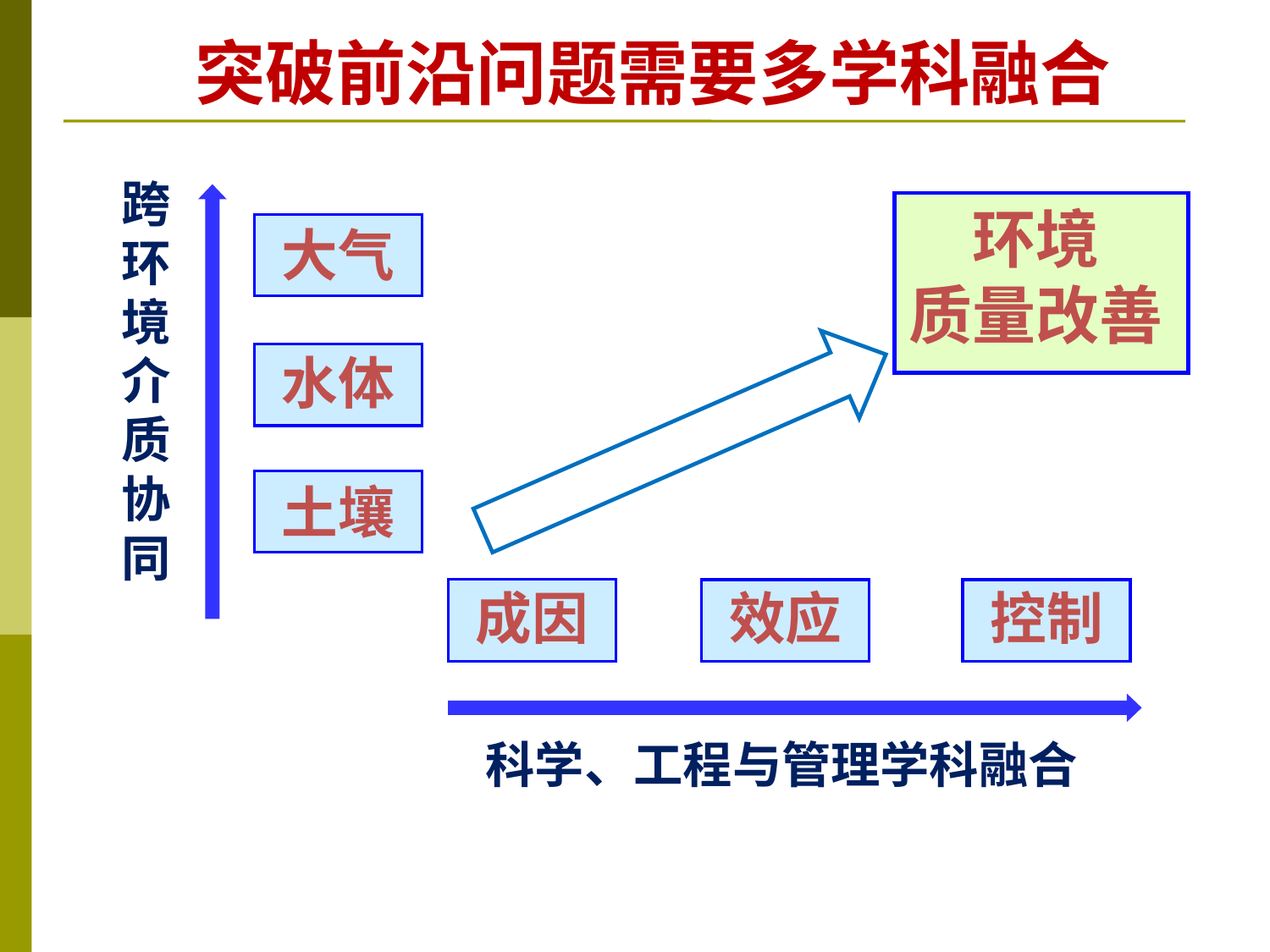

突破前沿问题需要多学科融合

跨环境介质协同
环境
质量改善

 大气

 水体

 土壤

 成因
 效应
 控制

科学、工程与管理学科融合